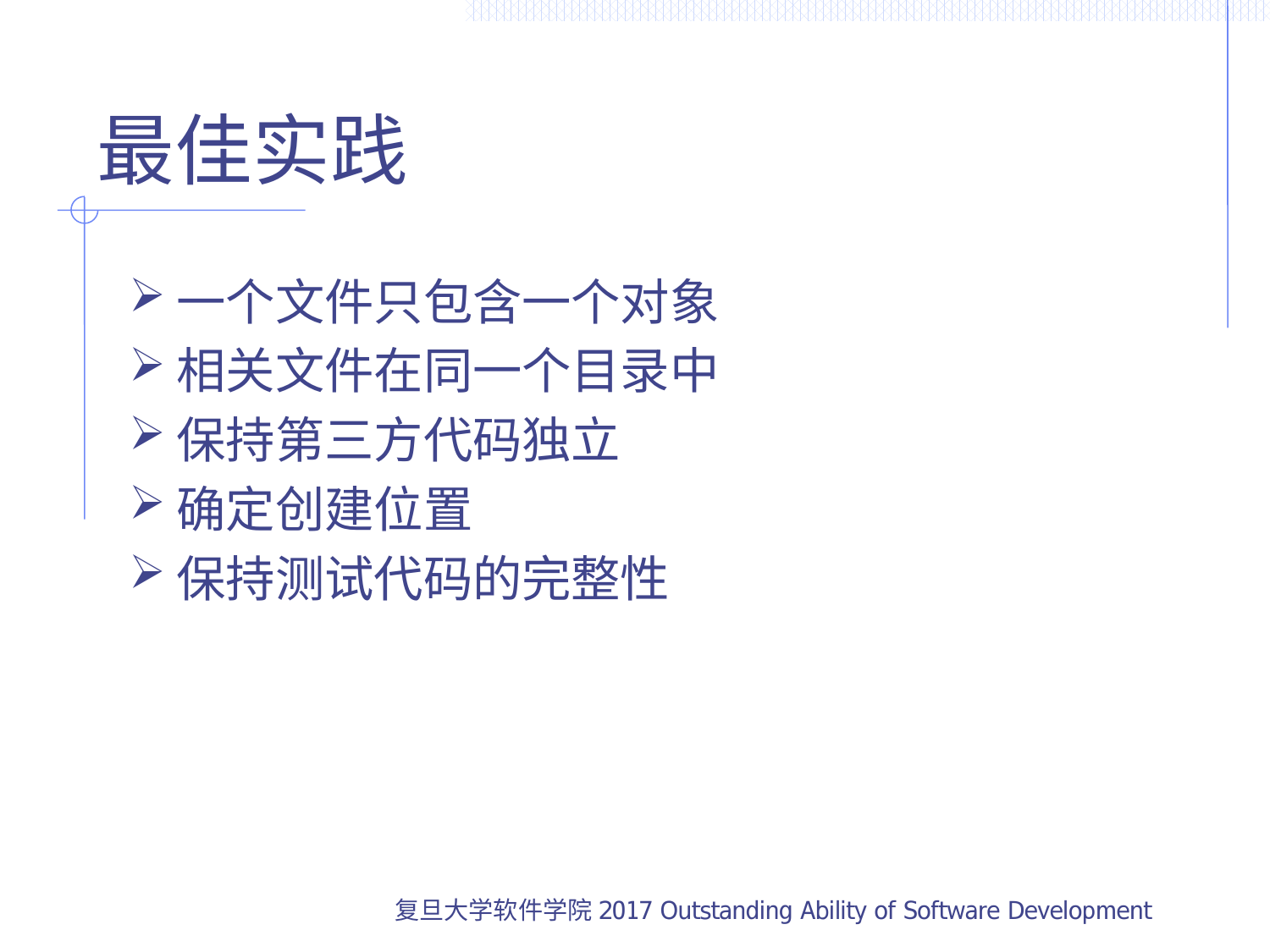

# 最佳实践
一个文件只包含一个对象
相关文件在同一个目录中
保持第三方代码独立
确定创建位置
保持测试代码的完整性